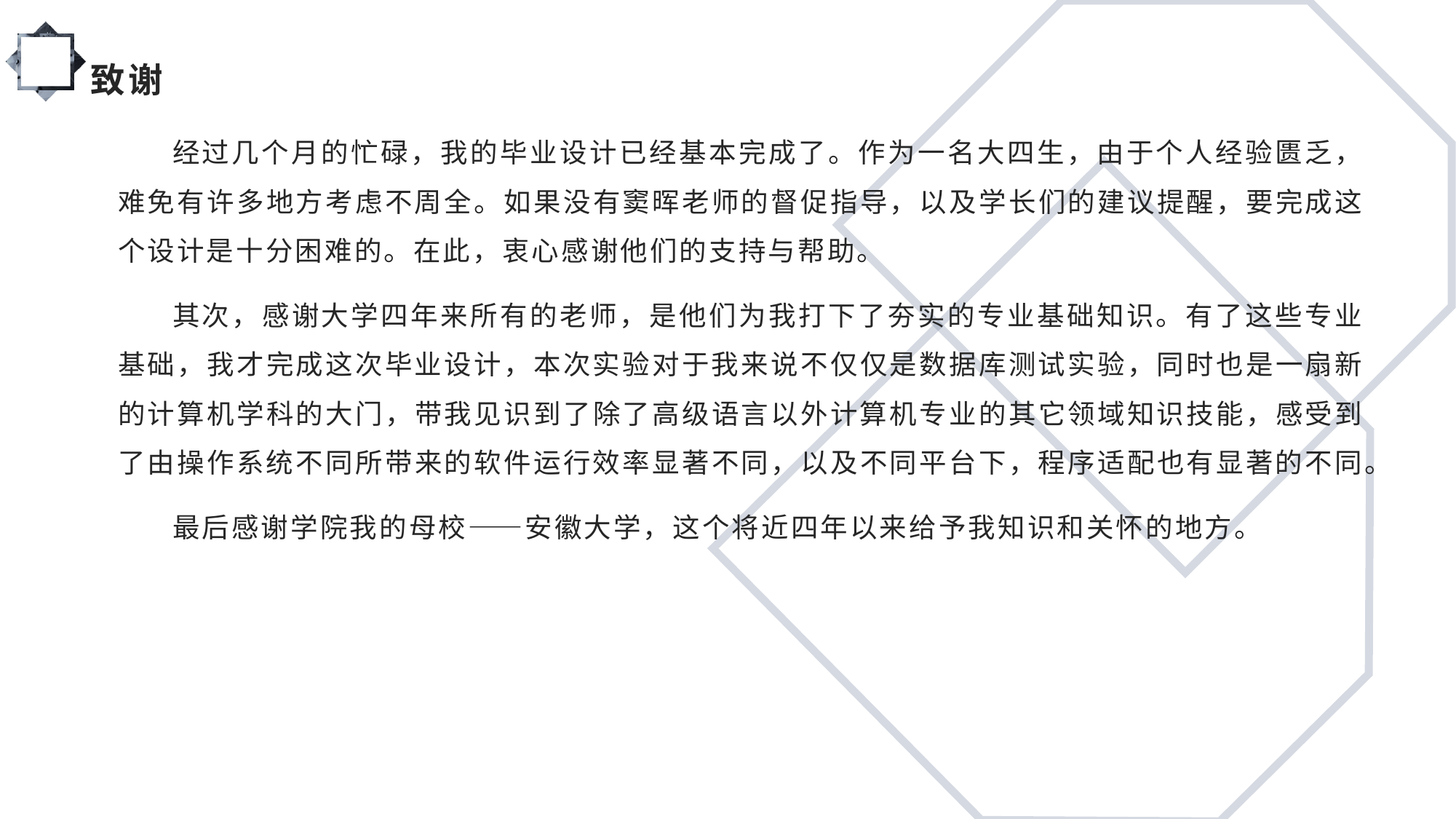

# 致谢
经过几个月的忙碌，我的毕业设计已经基本完成了。作为一名大四生，由于个人经验匮乏，难免有许多地方考虑不周全。如果没有窦晖老师的督促指导，以及学长们的建议提醒，要完成这个设计是十分困难的。在此，衷心感谢他们的支持与帮助。
其次，感谢大学四年来所有的老师，是他们为我打下了夯实的专业基础知识。有了这些专业基础，我才完成这次毕业设计，本次实验对于我来说不仅仅是数据库测试实验，同时也是一扇新的计算机学科的大门，带我见识到了除了高级语言以外计算机专业的其它领域知识技能，感受到了由操作系统不同所带来的软件运行效率显著不同，以及不同平台下，程序适配也有显著的不同。
最后感谢学院我的母校——安徽大学，这个将近四年以来给予我知识和关怀的地方。